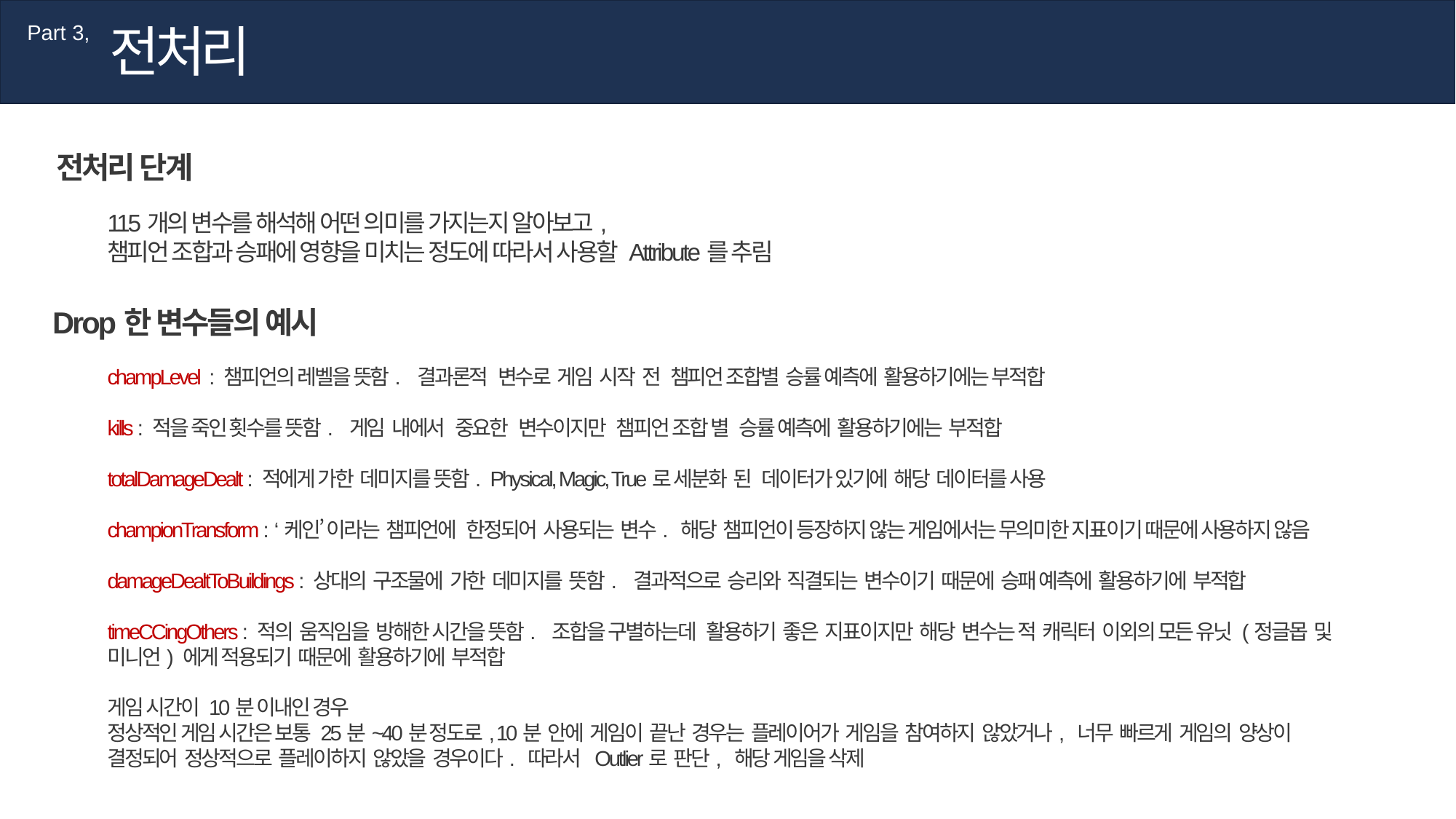

전처리
Part 3,
전처리 단계
115개의 변수를 해석해 어떤 의미를 가지는지 알아보고,
챔피언 조합과 승패에 영향을 미치는 정도에 따라서 사용할 Attribute를 추림
Drop한 변수들의 예시
champLevel  : 챔피언의 레벨을 뜻함.   결과론적   변수로  게임  시작  전   챔피언 조합별  승률 예측에  활용하기에는 부적합

kills : 적을 죽인 횟수를 뜻함.   게임  내에서   중요한   변수이지만   챔피언 조합 별   승률 예측에  활용하기에는  부적합

totalDamageDealt : 적에게 가한  데미지를 뜻함.   Physical, Magic, True로 세분화  된   데이터가 있기에  해당  데이터를 사용

championTransform :  ‘케인’ 이라는  챔피언에   한정되어  사용되는  변수.  해당  챔피언이 등장하지 않는 게임에서는 무의미한 지표이기 때문에 사용하지 않음

damageDealtToBuildings : 상대의  구조물에  가한  데미지를  뜻함.   결과적으로  승리와  직결되는  변수이기  때문에  승패 예측에  활용하기에  부적합

timeCCingOthers : 적의  움직임을  방해한 시간을 뜻함.   조합을 구별하는데   활용하기  좋은  지표이지만  해당  변수는 적  캐릭터  이외의 모든 유닛 (정글몹  및  미니언) 에게 적용되기  때문에  활용하기에  부적합

게임 시간이 10분 이내인 경우
정상적인 게임 시간은 보통 25분~40분 정도로, 10분  안에  게임이  끝난  경우는  플레이어가  게임을  참여하지  않았거나,  너무  빠르게  게임의  양상이  결정되어  정상적으로  플레이하지  않았을  경우이다.  따라서  Outlier로  판단,  해당 게임을 삭제